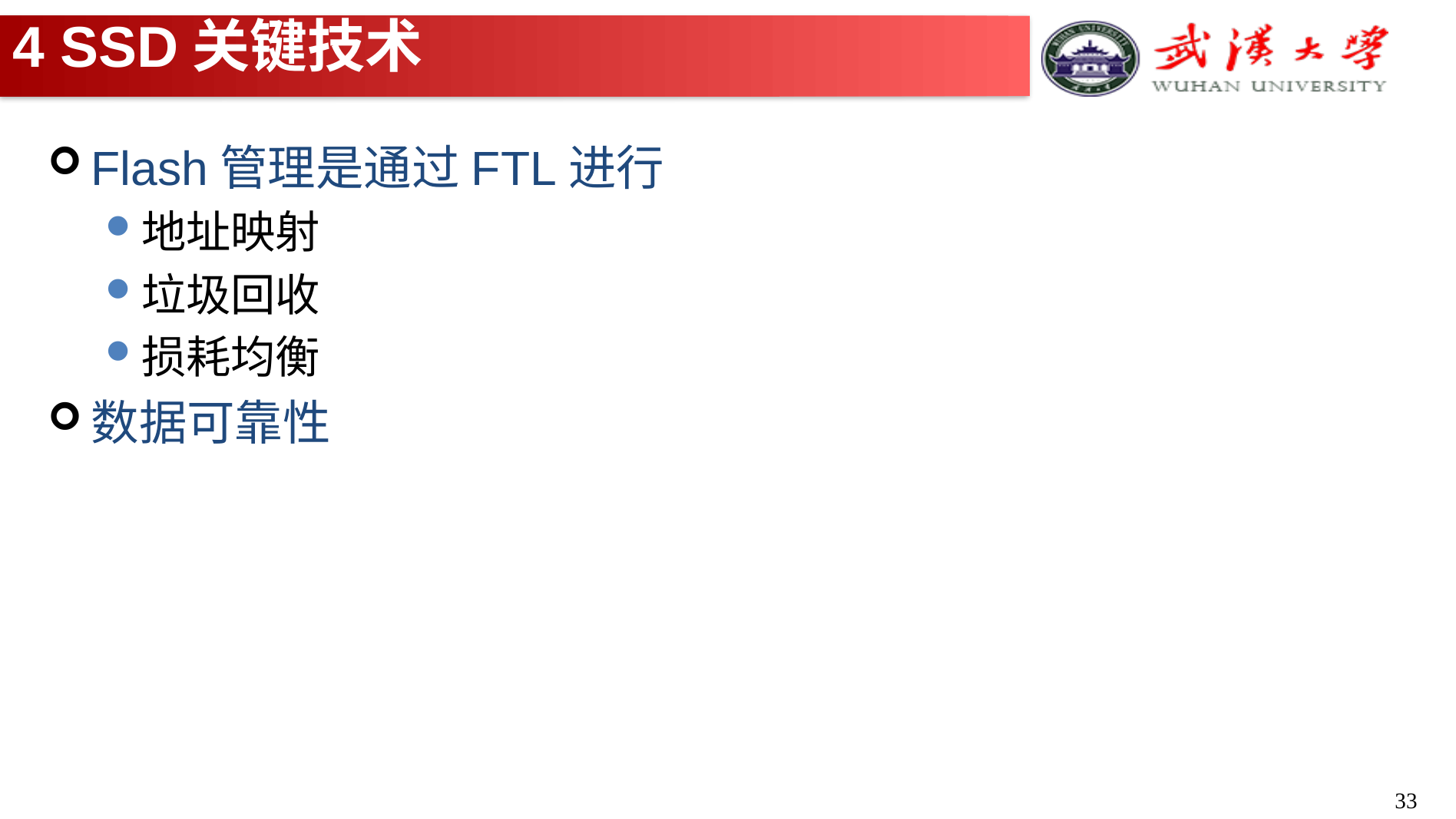

# 4 SSD关键技术
Flash管理是通过FTL进行
地址映射
垃圾回收
损耗均衡
数据可靠性